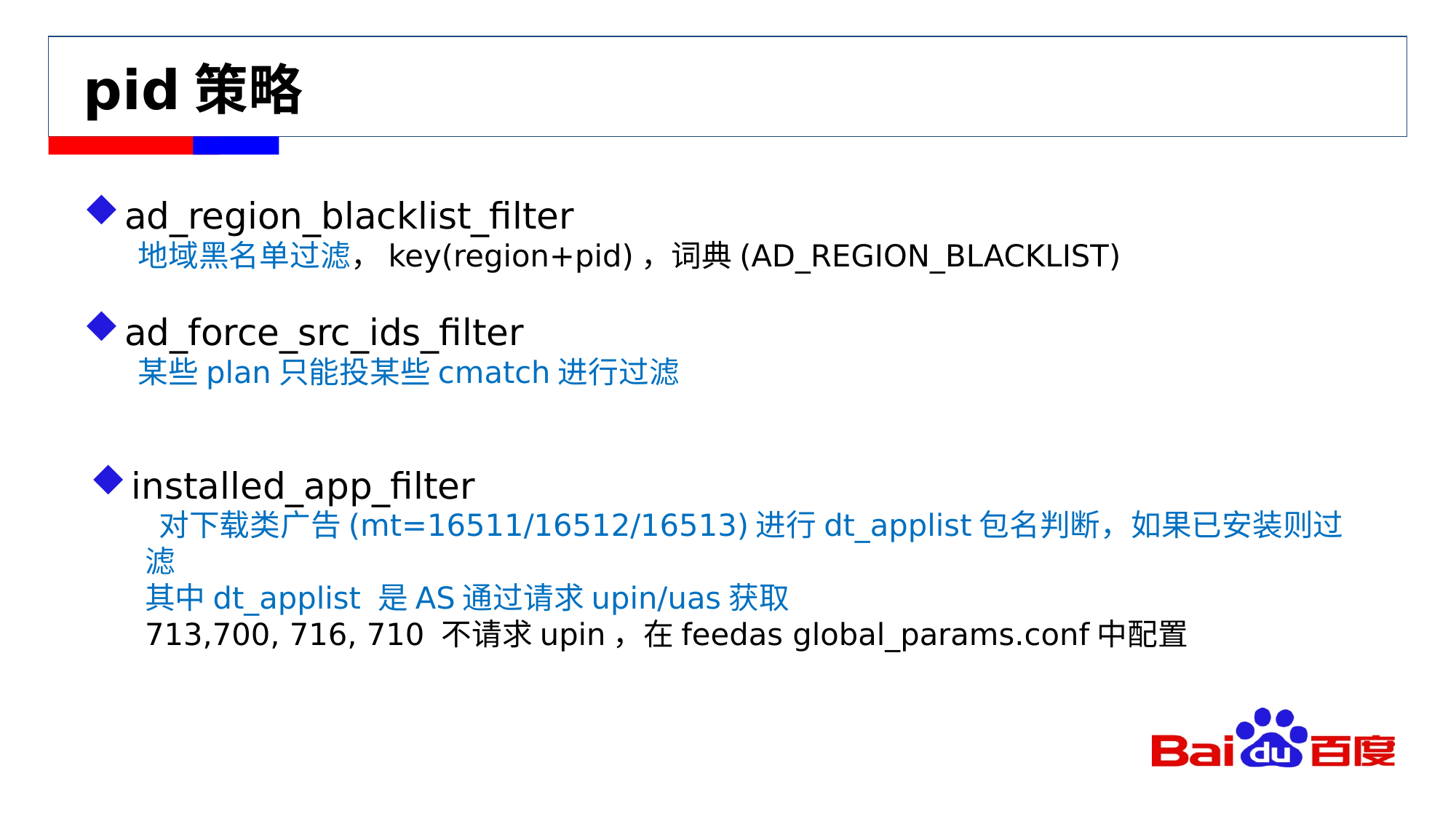

# pid策略
ad_region_blacklist_filter
地域黑名单过滤，key(region+pid)，词典(AD_REGION_BLACKLIST)

ad_force_src_ids_filter
某些plan只能投某些cmatch进行过滤

installed_app_filter
 对下载类广告(mt=16511/16512/16513)进行dt_applist包名判断，如果已安装则过滤
其中dt_applist 是AS通过请求upin/uas获取
713,700, 716, 710 不请求upin，在feedas global_params.conf中配置